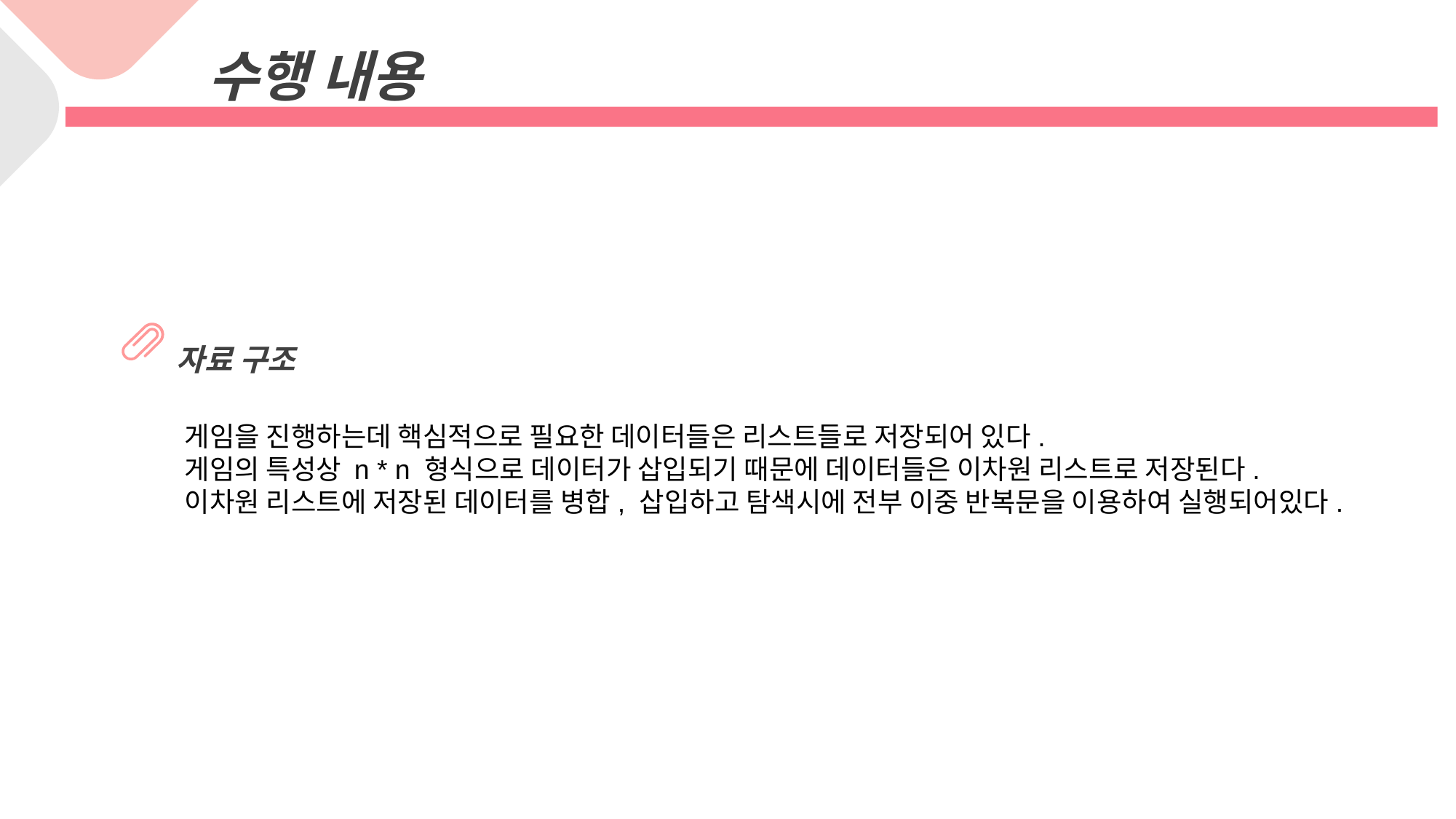

수행 내용

자료 구조

게임을 진행하는데 핵심적으로 필요한 데이터들은 리스트들로 저장되어 있다.
게임의 특성상 n * n 형식으로 데이터가 삽입되기 때문에 데이터들은 이차원 리스트로 저장된다.
이차원 리스트에 저장된 데이터를 병합, 삽입하고 탐색시에 전부 이중 반복문을 이용하여 실행되어있다.